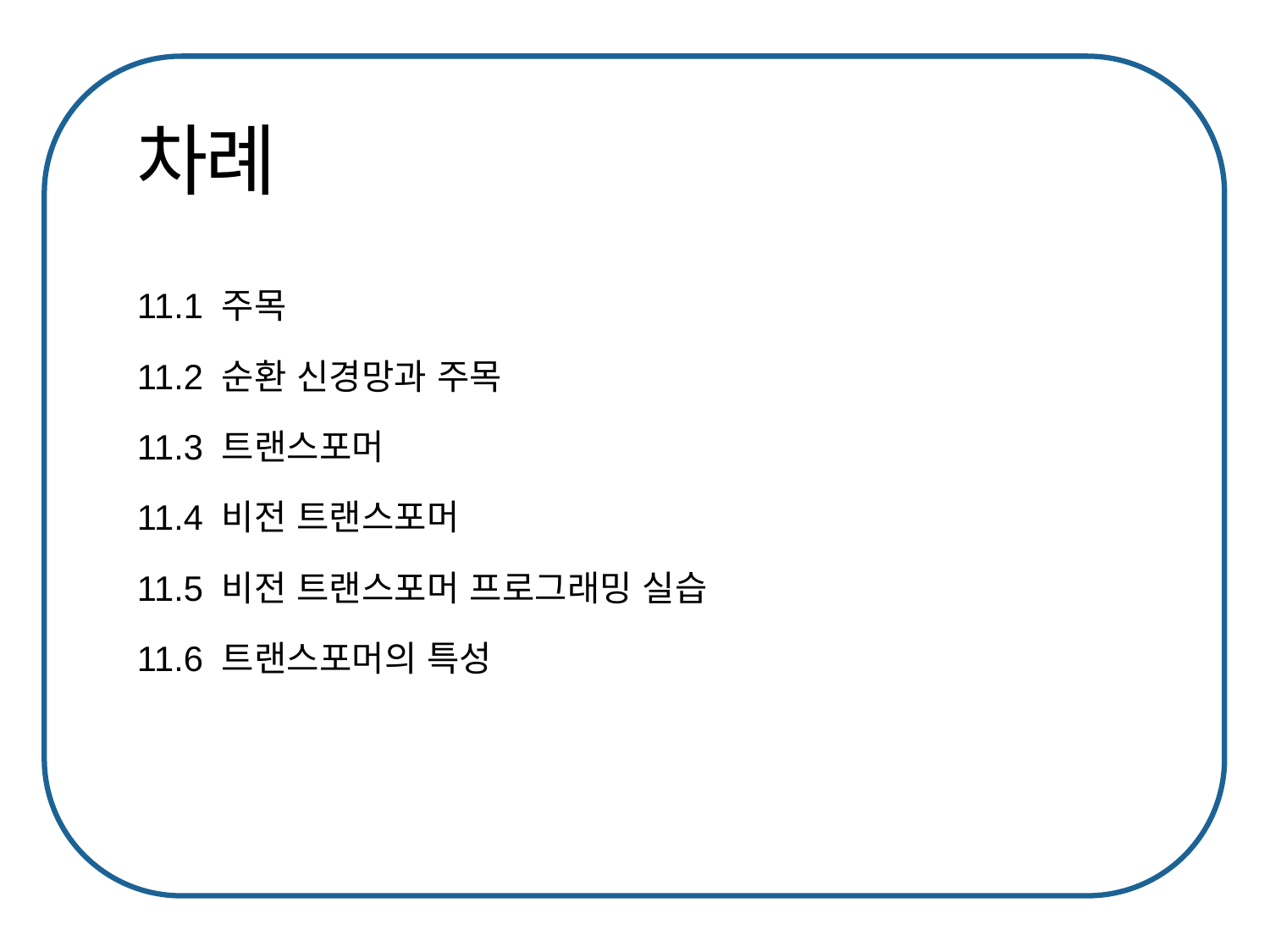

11.1 주목
11.2 순환 신경망과 주목
11.3 트랜스포머
11.4 비전 트랜스포머
11.5 비전 트랜스포머 프로그래밍 실습
11.6 트랜스포머의 특성